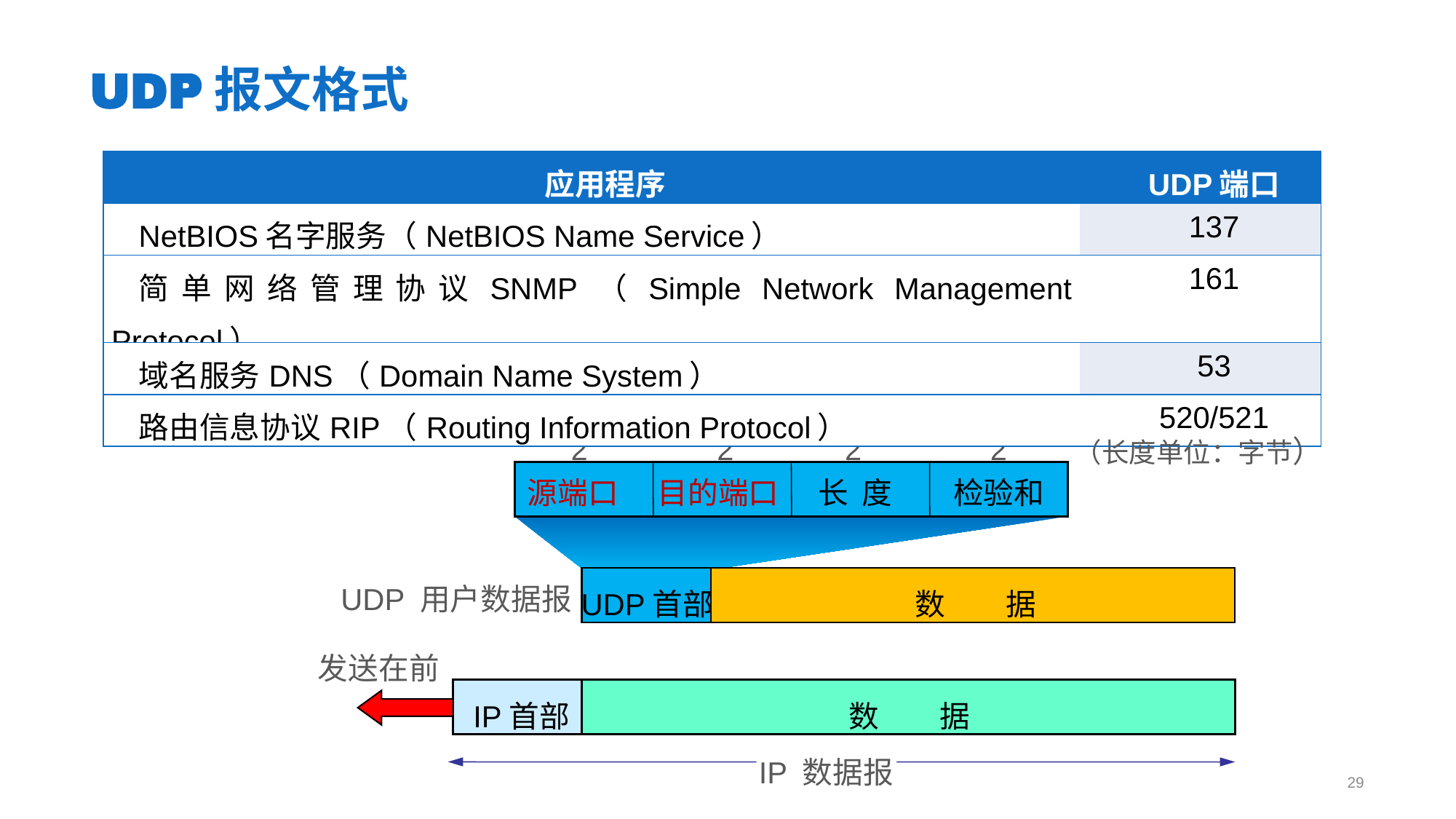

# UDP报文格式
| 应用程序 | UDP端口 |
| --- | --- |
| NetBIOS名字服务（NetBIOS Name Service） | 137 |
| 简单网络管理协议SNMP（Simple Network Management Protocol） | 161 |
| 域名服务DNS（Domain Name System） | 53 |
| 路由信息协议RIP（Routing Information Protocol） | 520/521 |
2
2
2
2
（长度单位：字节）
长  度
源端口
目的端口
检验和

UDP 用户数据报
UDP首部
数         据
发送在前

IP首部
数         据

IP 数据报

29